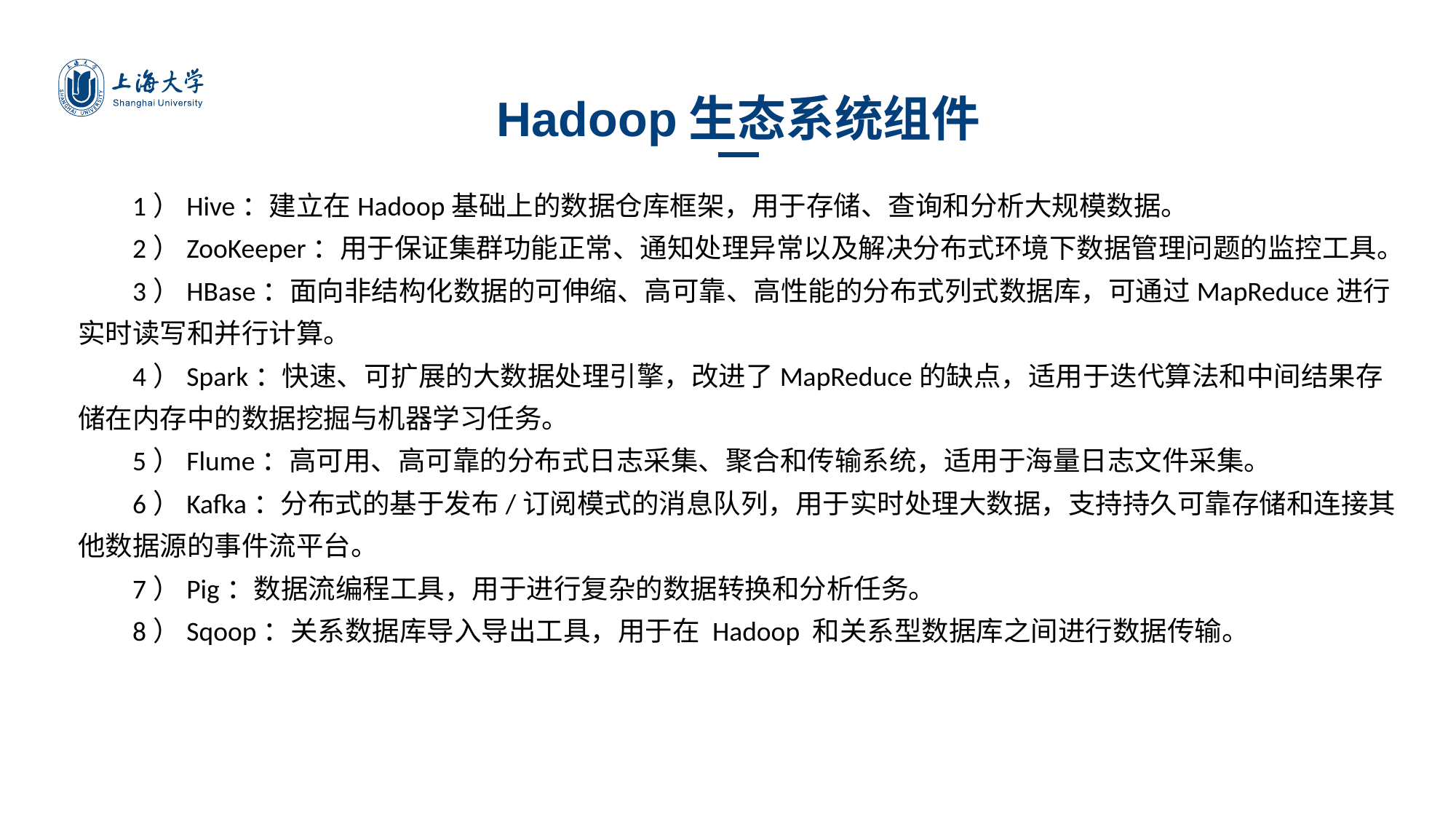

Hadoop生态系统组件

1）Hive：建立在Hadoop基础上的数据仓库框架，用于存储、查询和分析大规模数据。
2）ZooKeeper：用于保证集群功能正常、通知处理异常以及解决分布式环境下数据管理问题的监控工具。
3）HBase：面向非结构化数据的可伸缩、高可靠、高性能的分布式列式数据库，可通过MapReduce进行实时读写和并行计算。
4）Spark：快速、可扩展的大数据处理引擎，改进了MapReduce的缺点，适用于迭代算法和中间结果存储在内存中的数据挖掘与机器学习任务。
5）Flume：高可用、高可靠的分布式日志采集、聚合和传输系统，适用于海量日志文件采集。
6）Kafka：分布式的基于发布/订阅模式的消息队列，用于实时处理大数据，支持持久可靠存储和连接其他数据源的事件流平台。
7）Pig：数据流编程工具，用于进行复杂的数据转换和分析任务。
8）Sqoop：关系数据库导入导出工具，用于在 Hadoop 和关系型数据库之间进行数据传输。